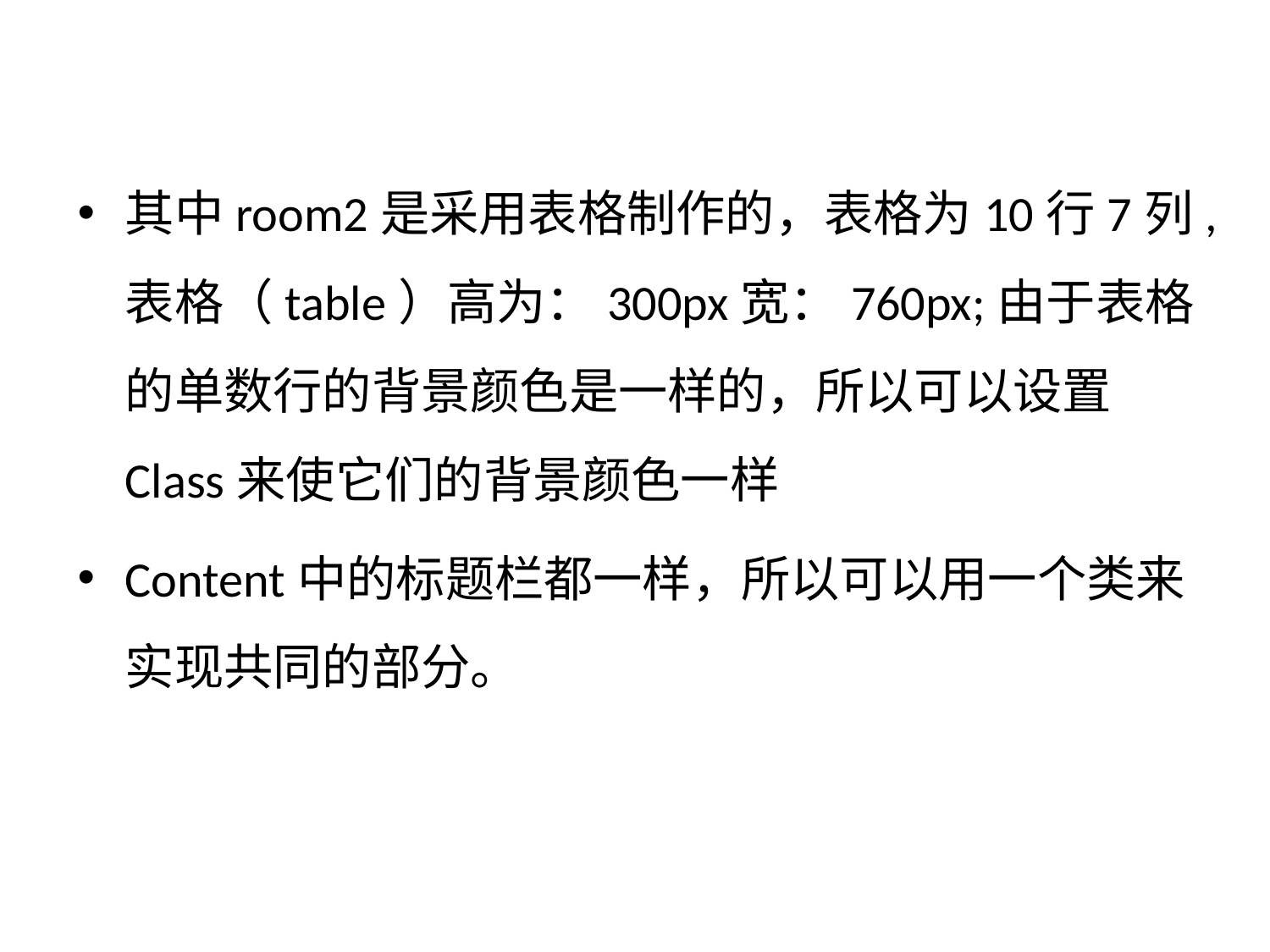

其中room2是采用表格制作的，表格为10行7列,表格（table）高为：300px宽：760px;由于表格的单数行的背景颜色是一样的，所以可以设置Class来使它们的背景颜色一样
Content中的标题栏都一样，所以可以用一个类来实现共同的部分。